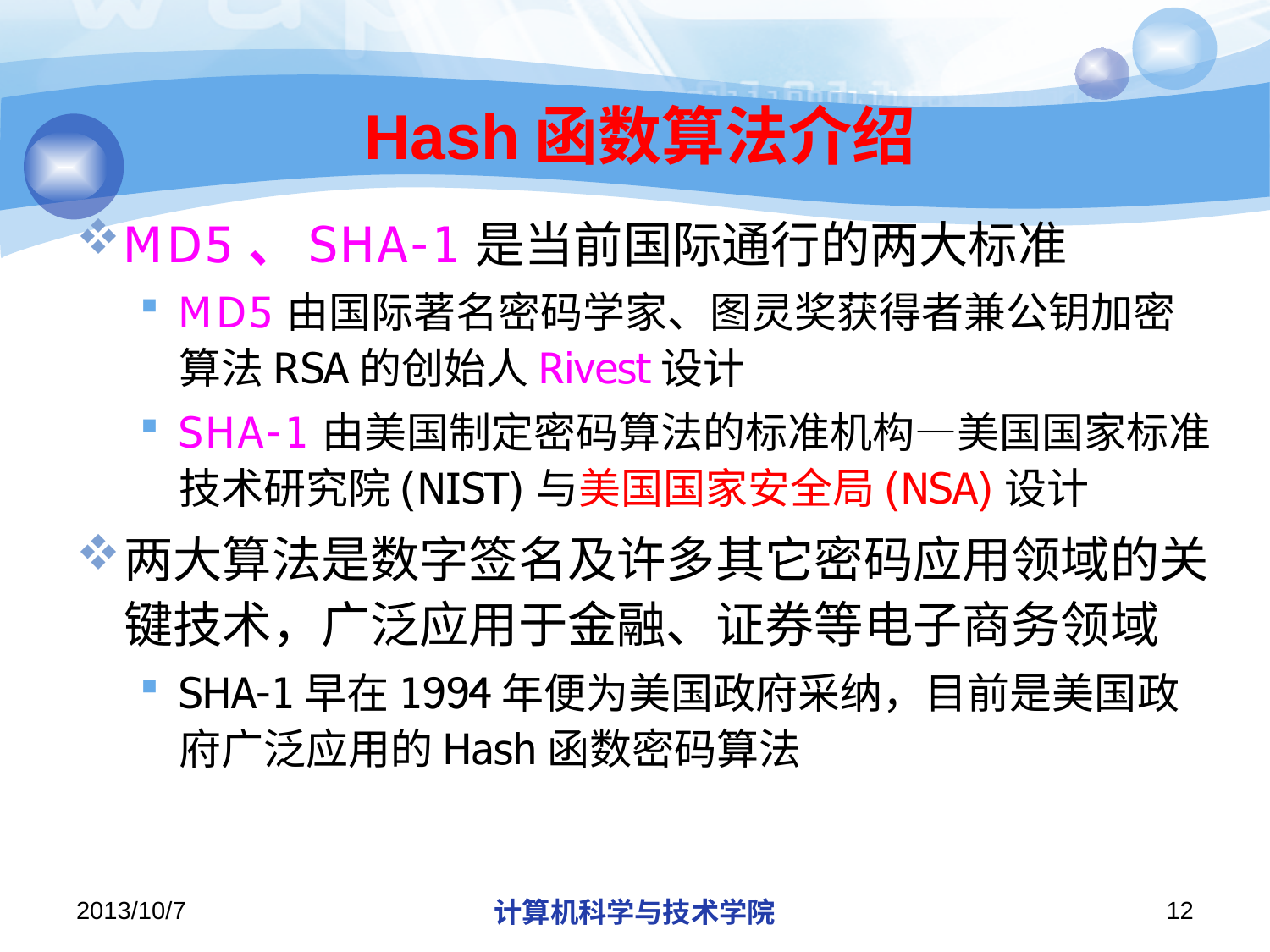

# Hash函数算法介绍
MD5、SHA-1是当前国际通行的两大标准
MD5由国际著名密码学家、图灵奖获得者兼公钥加密算法RSA的创始人Rivest设计
SHA-1由美国制定密码算法的标准机构—美国国家标准技术研究院(NIST)与美国国家安全局(NSA)设计
两大算法是数字签名及许多其它密码应用领域的关键技术，广泛应用于金融、证券等电子商务领域
SHA-1早在1994年便为美国政府采纳，目前是美国政府广泛应用的Hash函数密码算法
2013/10/7
计算机科学与技术学院
12